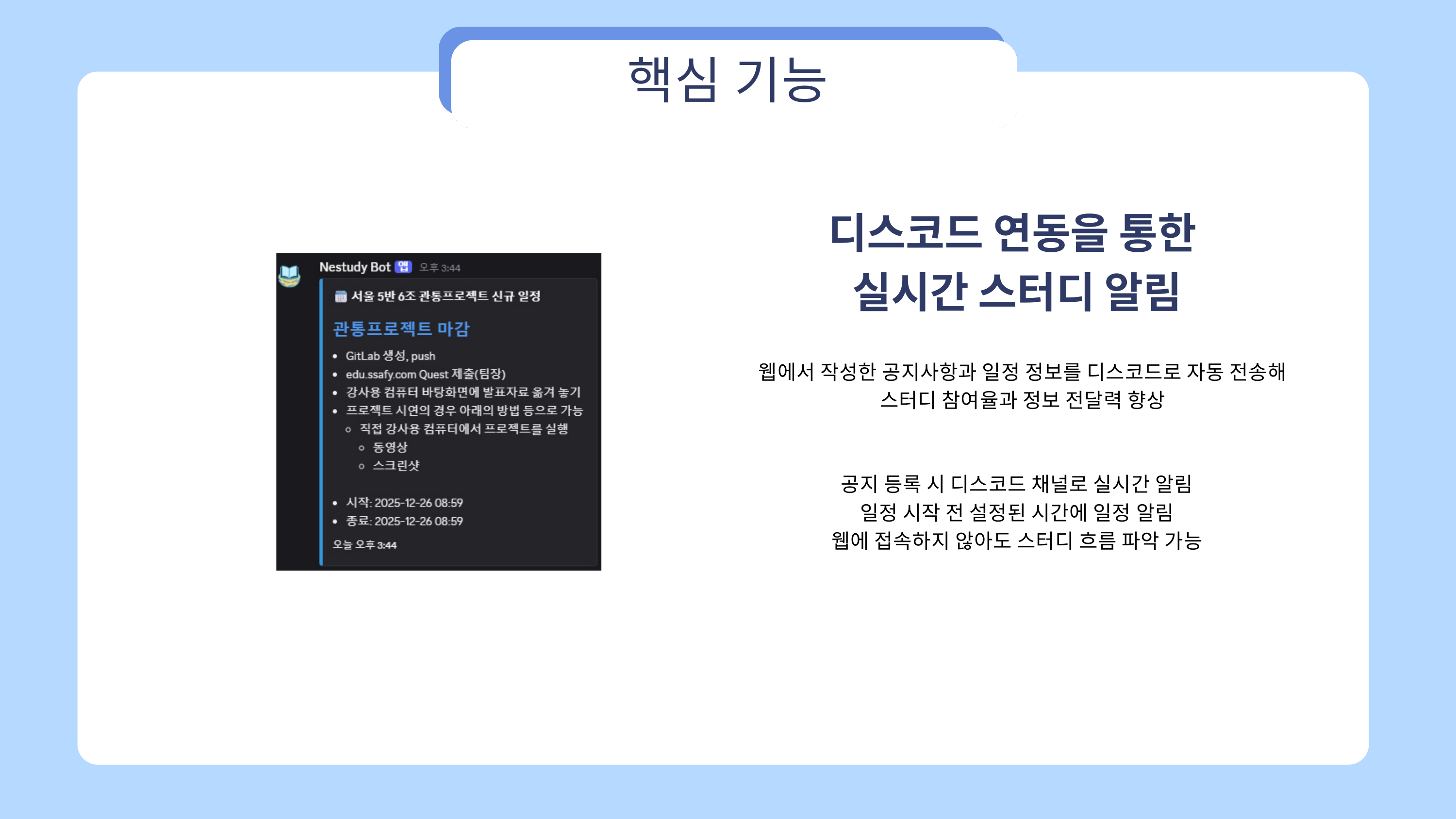

핵심 기능

디스코드 연동을 통한
실시간 스터디 알림

웹에서 작성한 공지사항과 일정 정보를 디스코드로 자동 전송해 스터디 참여율과 정보 전달력 향상
공지 등록 시 디스코드 채널로 실시간 알림
일정 시작 전 설정된 시간에 일정 알림
웹에 접속하지 않아도 스터디 흐름 파악 가능